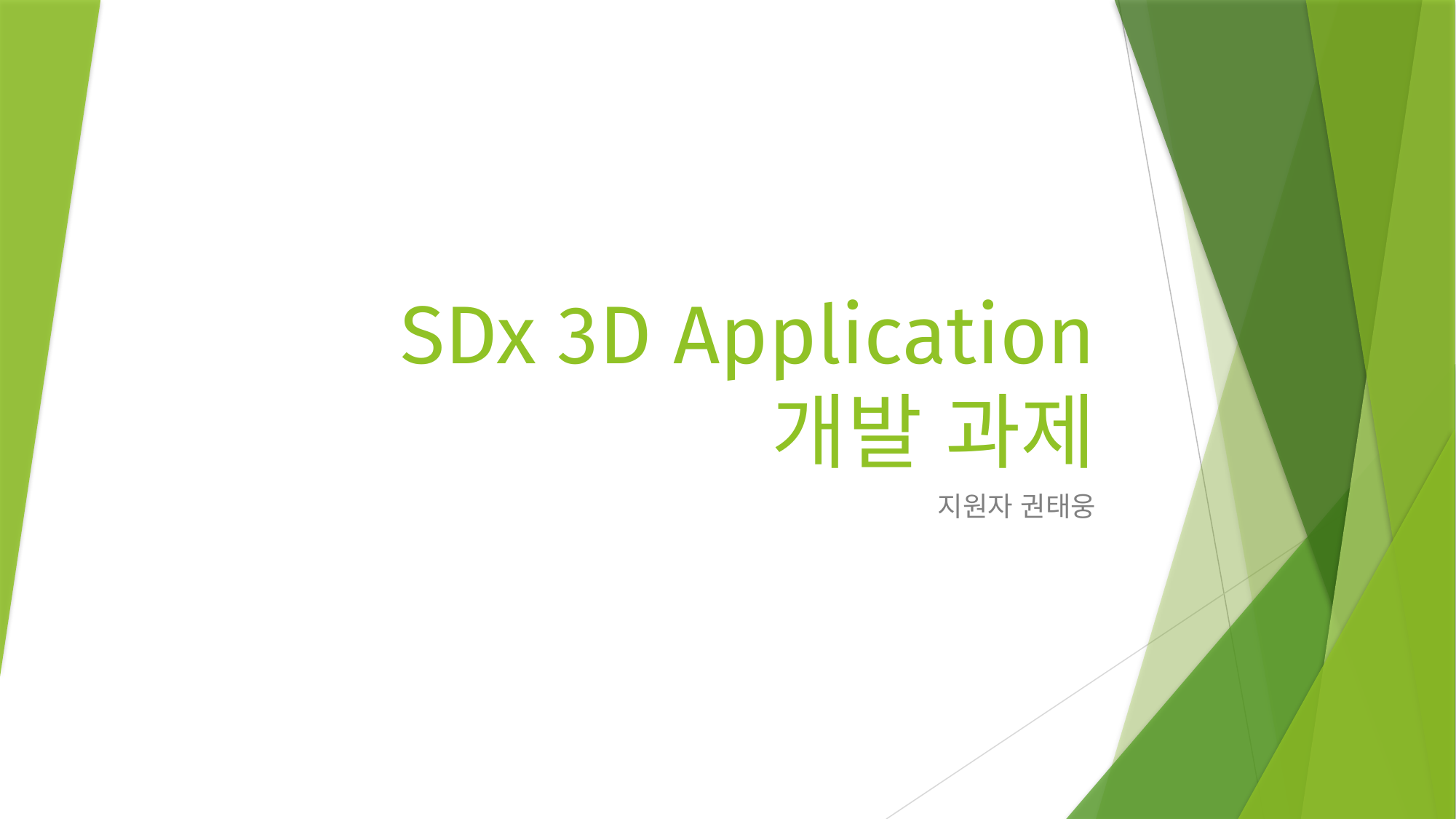

# SDx 3D Application 개발 과제
지원자 권태웅